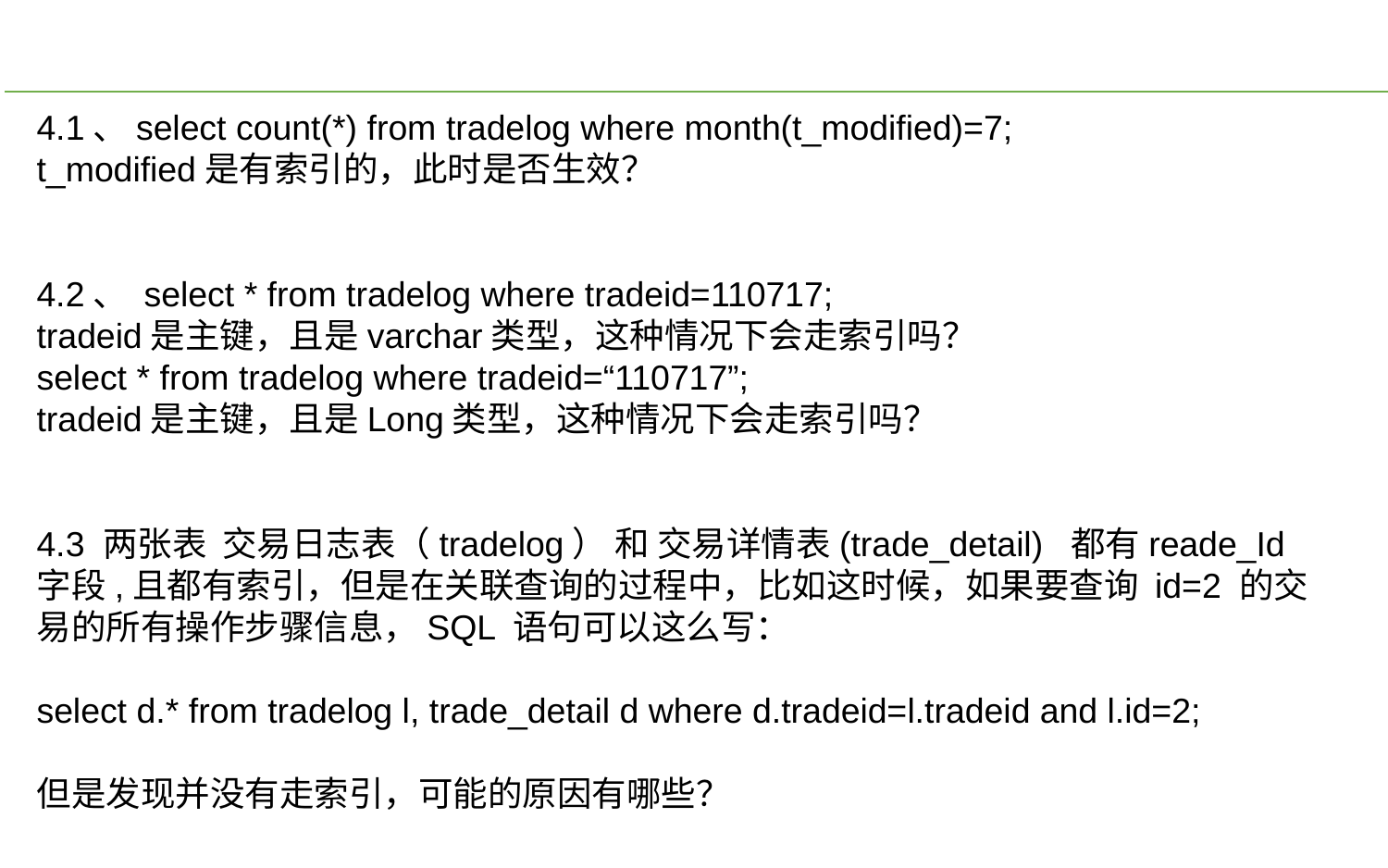

4.1、select count(*) from tradelog where month(t_modified)=7;
t_modified是有索引的，此时是否生效？

4.2、 select * from tradelog where tradeid=110717;
tradeid是主键，且是varchar类型，这种情况下会走索引吗？
select * from tradelog where tradeid=“110717”;
tradeid是主键，且是Long类型，这种情况下会走索引吗？

4.3 两张表  交易日志表（tradelog） 和 交易详情表(trade_detail)  都有reade_Id字段,且都有索引，但是在关联查询的过程中，比如这时候，如果要查询 id=2 的交易的所有操作步骤信息，SQL 语句可以这么写：

select d.* from tradelog l, trade_detail d where d.tradeid=l.tradeid and l.id=2;

但是发现并没有走索引，可能的原因有哪些？